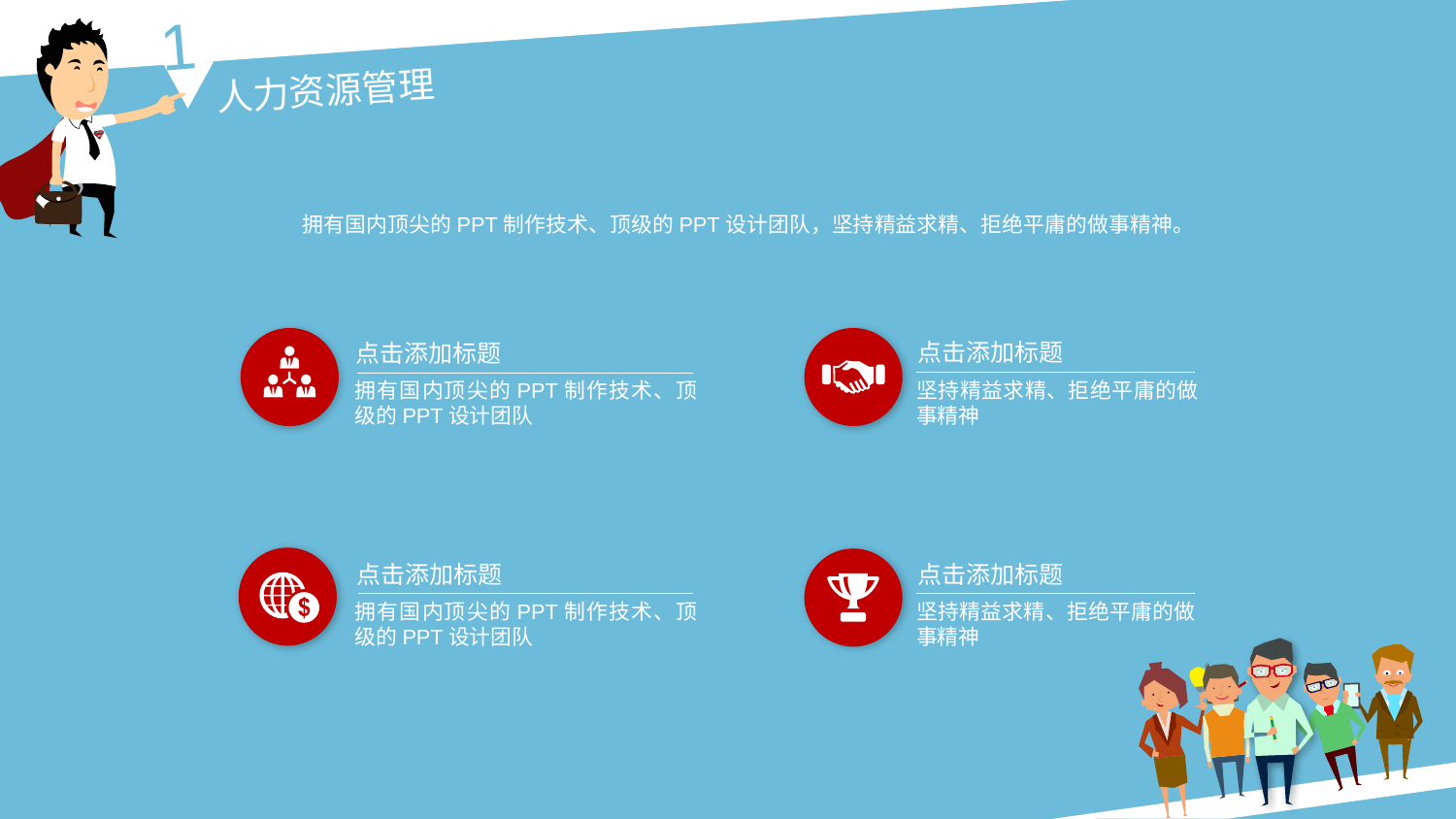

1
人力资源管理
拥有国内顶尖的PPT制作技术、顶级的PPT设计团队，坚持精益求精、拒绝平庸的做事精神。

点击添加标题

拥有国内顶尖的PPT制作技术、顶级的PPT设计团队

点击添加标题

坚持精益求精、拒绝平庸的做事精神

点击添加标题

拥有国内顶尖的PPT制作技术、顶级的PPT设计团队

点击添加标题

坚持精益求精、拒绝平庸的做事精神